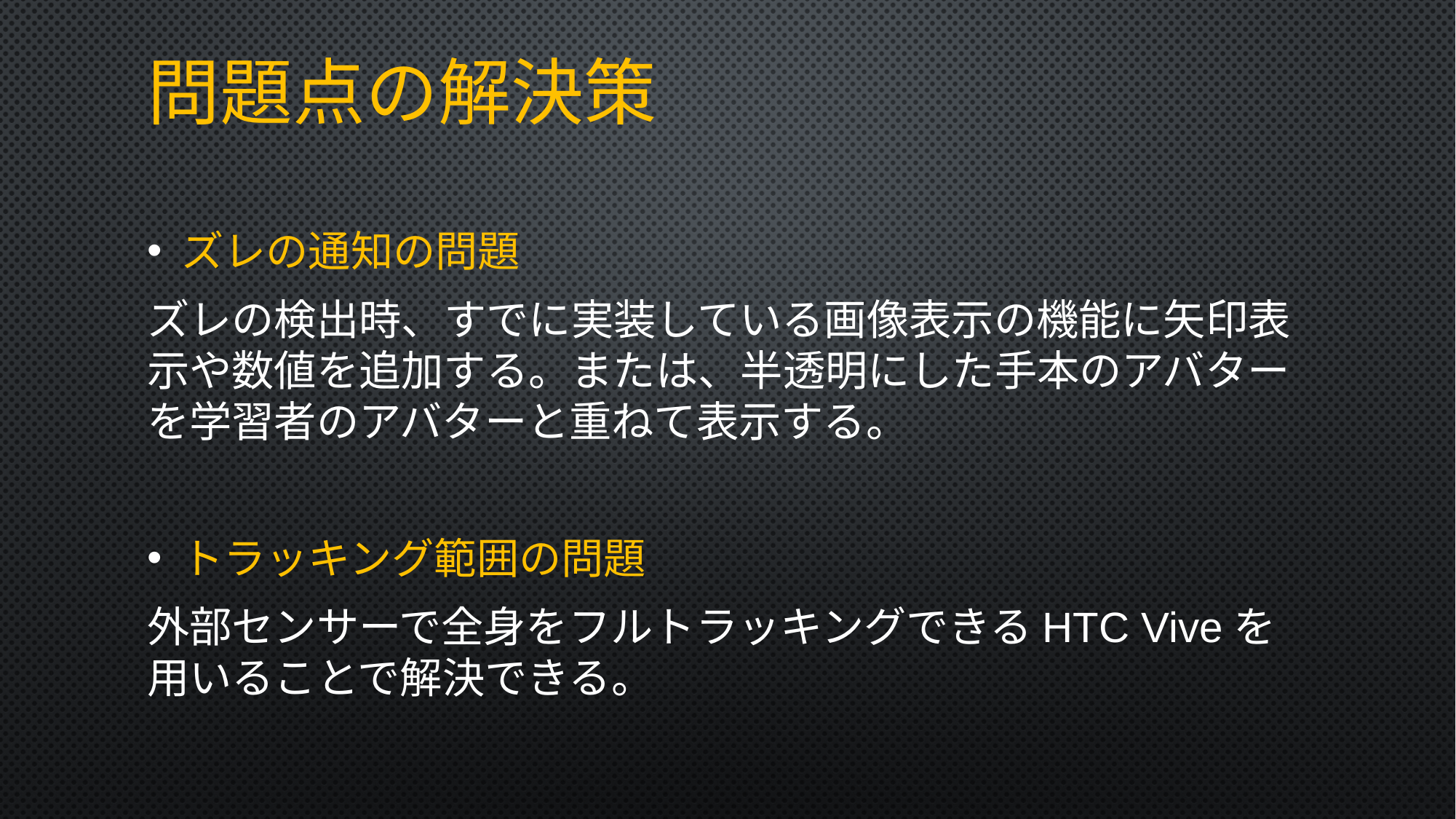

# 問題点の解決策
ズレの通知の問題
ズレの検出時、すでに実装している画像表示の機能に矢印表示や数値を追加する。または、半透明にした手本のアバターを学習者のアバターと重ねて表示する。

トラッキング範囲の問題
外部センサーで全身をフルトラッキングできるHTC Viveを用いることで解決できる。